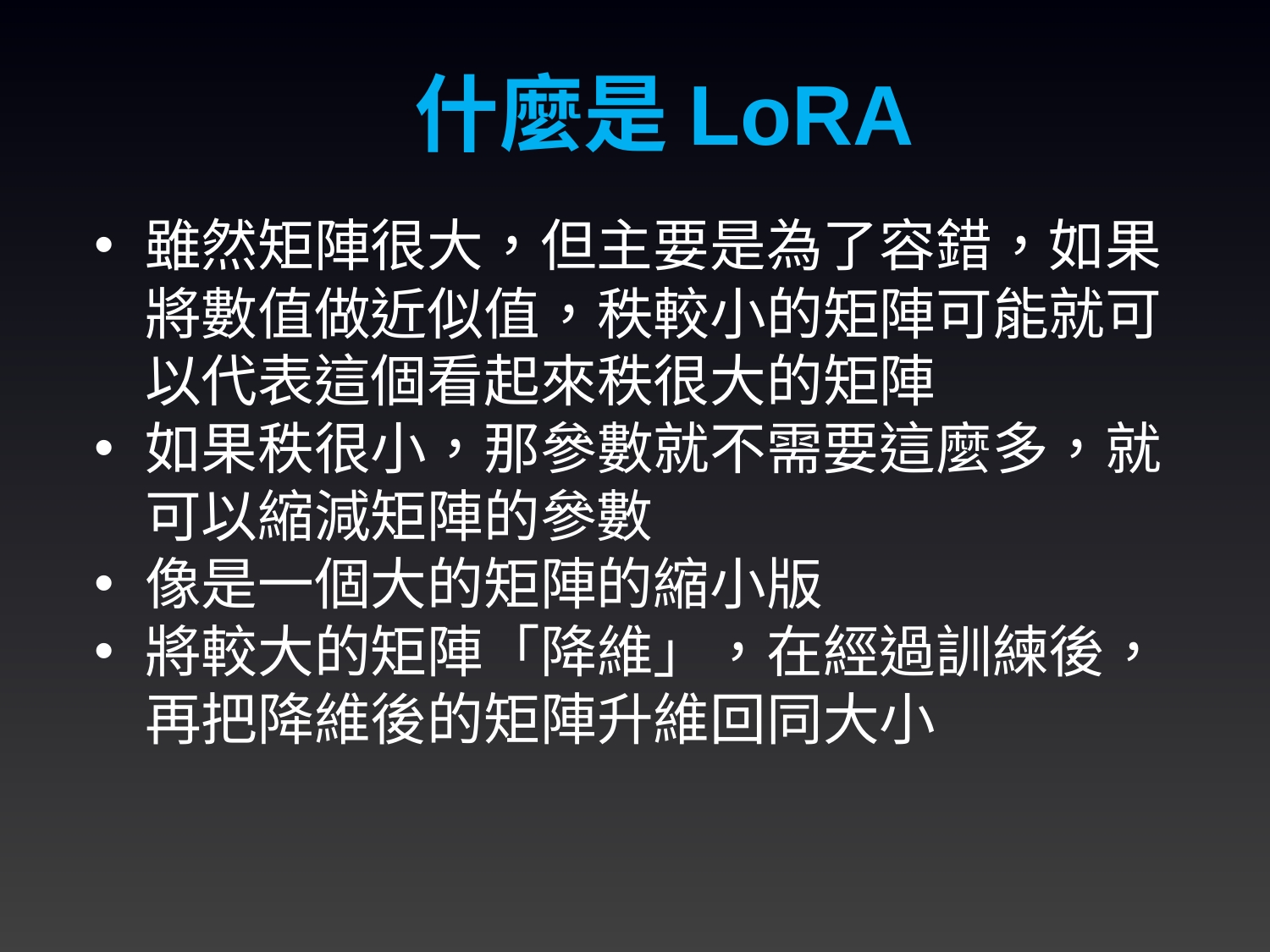

什麼是LoRA
雖然矩陣很大，但主要是為了容錯，如果將數值做近似值，秩較小的矩陣可能就可以代表這個看起來秩很大的矩陣
如果秩很小，那參數就不需要這麼多，就可以縮減矩陣的參數
像是一個大的矩陣的縮小版
將較大的矩陣「降維」，在經過訓練後，再把降維後的矩陣升維回同大小